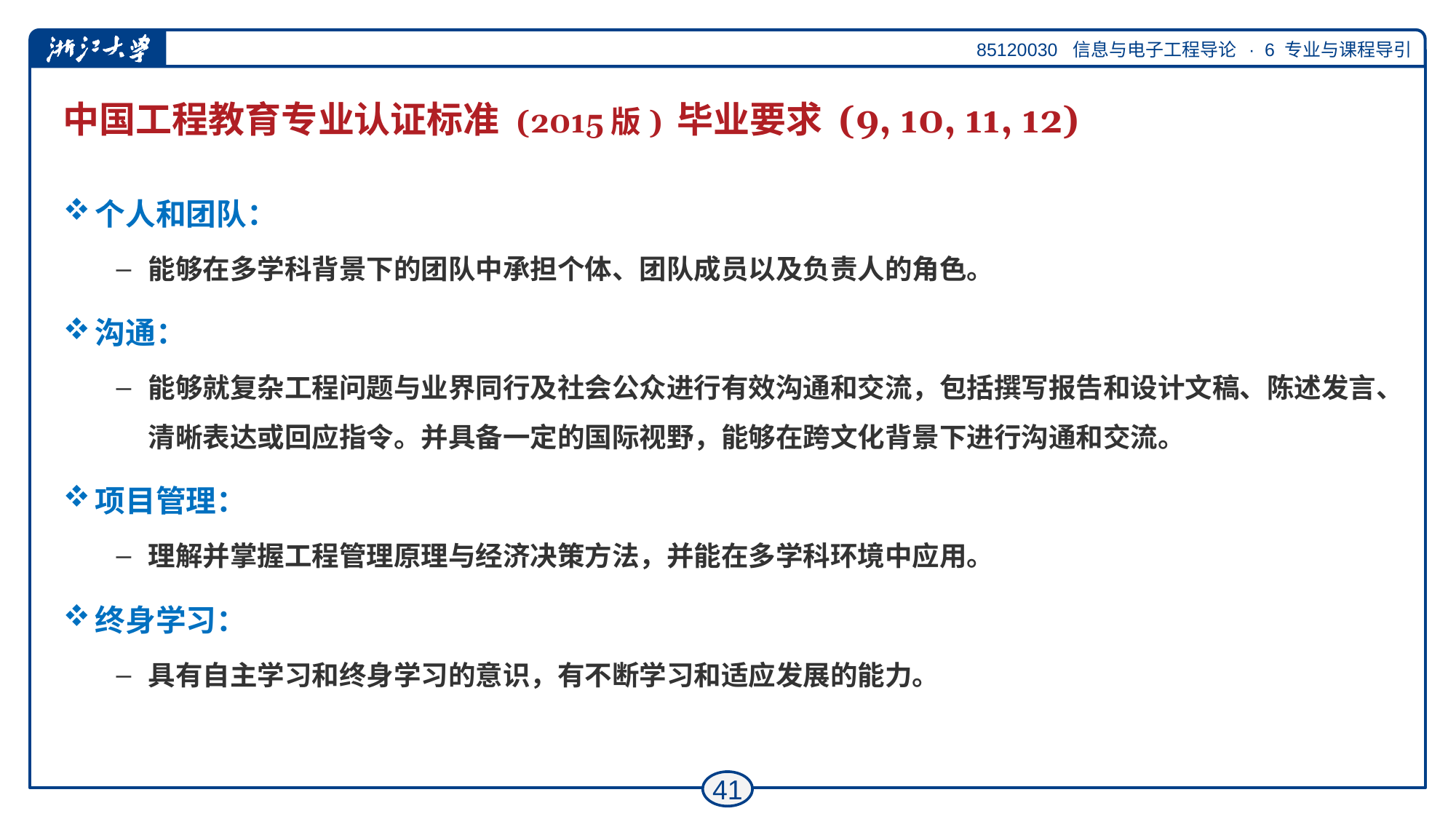

# 中国工程教育专业认证标准 (2015版) 毕业要求 (9, 10, 11, 12)
个人和团队：
能够在多学科背景下的团队中承担个体、团队成员以及负责人的角色。
沟通：
能够就复杂工程问题与业界同行及社会公众进行有效沟通和交流，包括撰写报告和设计文稿、陈述发言、清晰表达或回应指令。并具备一定的国际视野，能够在跨文化背景下进行沟通和交流。
项目管理：
理解并掌握工程管理原理与经济决策方法，并能在多学科环境中应用。
终身学习：
具有自主学习和终身学习的意识，有不断学习和适应发展的能力。